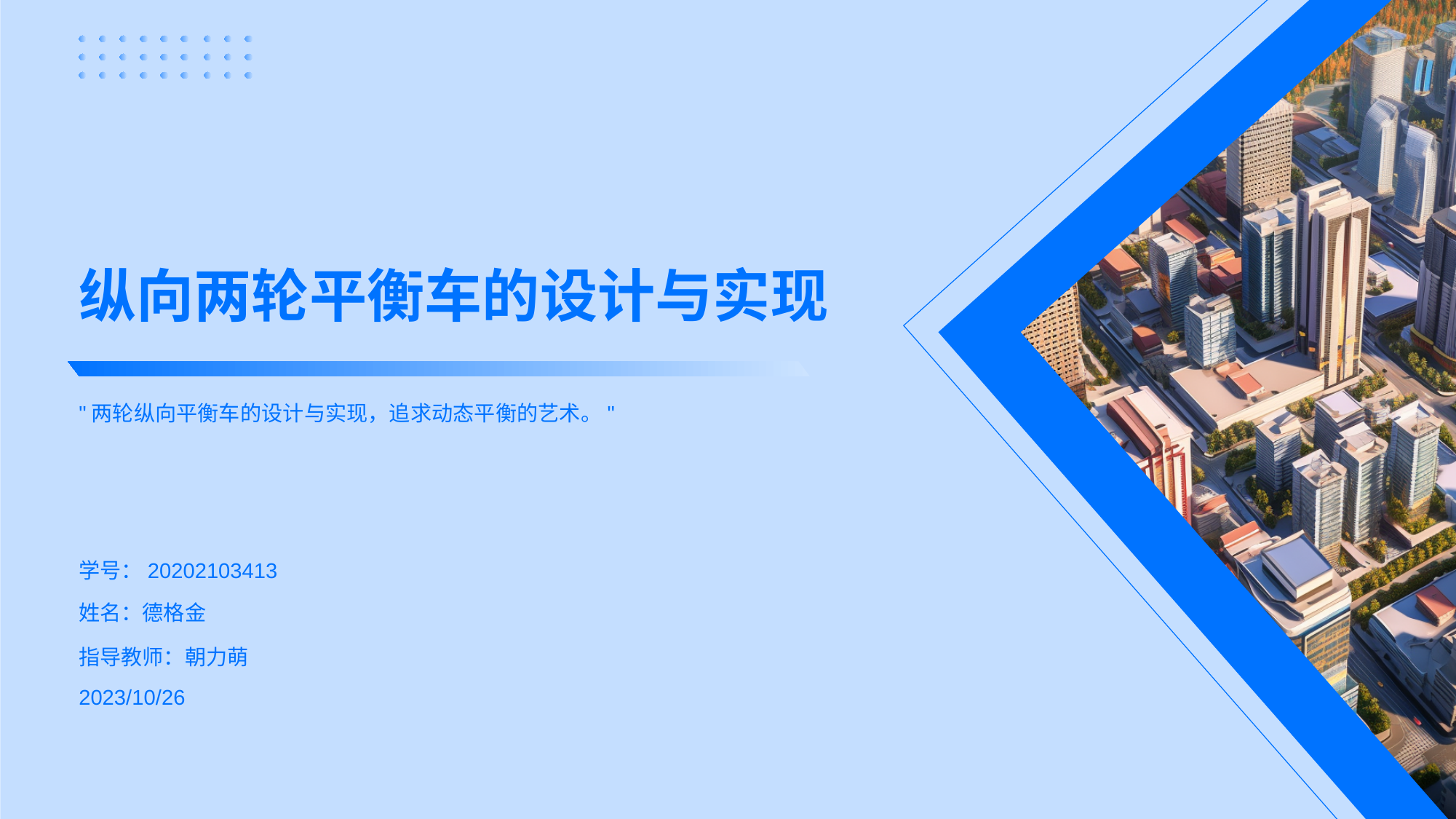

纵向两轮平衡车的设计与实现

"两轮纵向平衡车的设计与实现，追求动态平衡的艺术。"
学号：20202103413
姓名：德格金
指导教师：朝力萌
2023/10/26